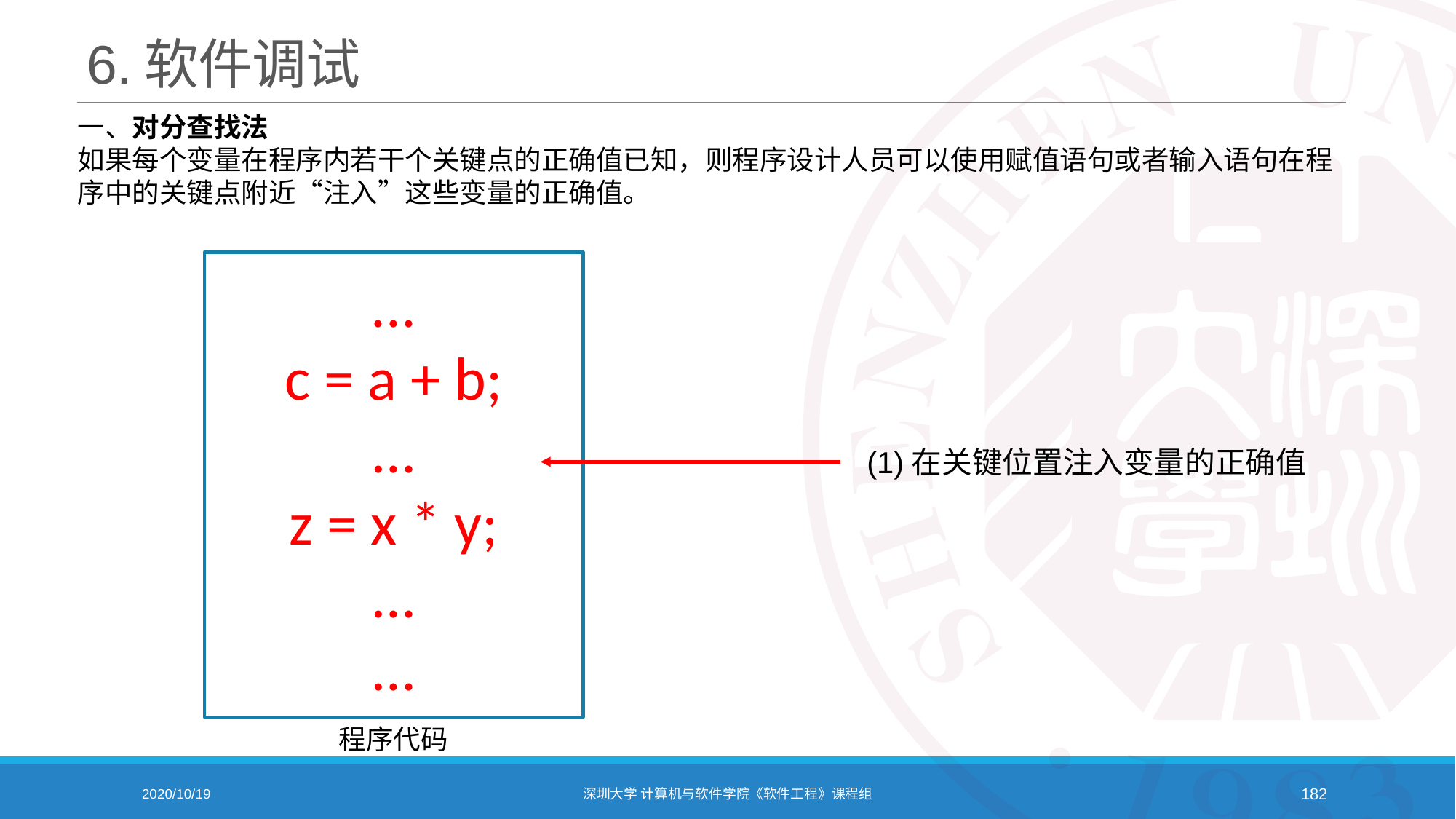

# 6.软件调试
一、对分查找法
如果每个变量在程序内若干个关键点的正确值已知，则程序设计人员可以使用赋值语句或者输入语句在程序中的关键点附近“注入”这些变量的正确值。
...
c = a + b;
…
z = x * y;
…
…
(1)在关键位置注入变量的正确值
程序代码
2020/10/19
深圳大学 计算机与软件学院《软件工程》课程组
182